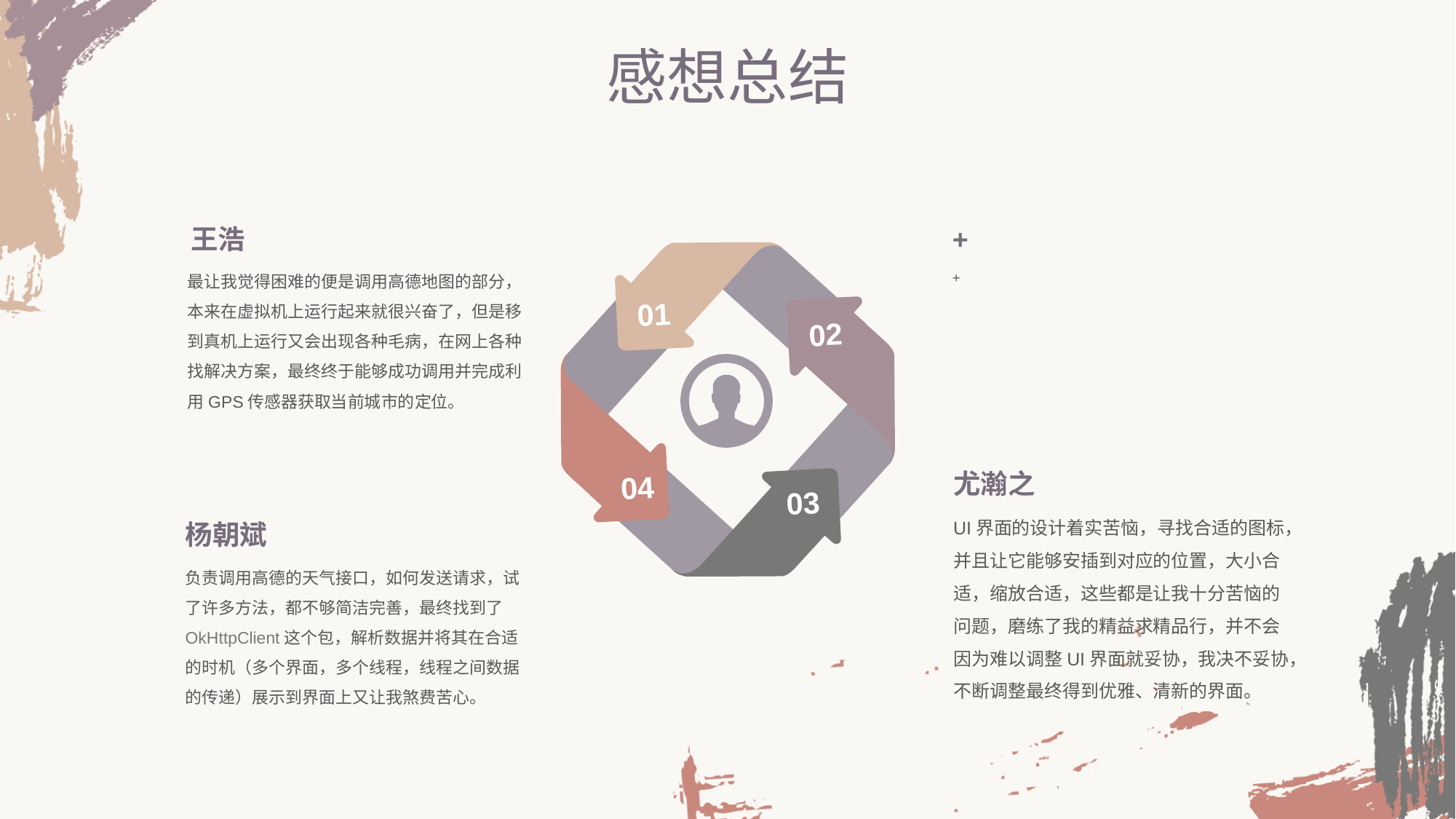

感想总结

01
02

04
03

王浩
最让我觉得困难的便是调用高德地图的部分，本来在虚拟机上运行起来就很兴奋了，但是移到真机上运行又会出现各种毛病，在网上各种找解决方案，最终终于能够成功调用并完成利用GPS传感器获取当前城市的定位。

+
+

尤瀚之
UI界面的设计着实苦恼，寻找合适的图标，并且让它能够安插到对应的位置，大小合适，缩放合适，这些都是让我十分苦恼的问题，磨练了我的精益求精品行，并不会因为难以调整UI界面就妥协，我决不妥协，不断调整最终得到优雅、清新的界面。
杨朝斌
负责调用高德的天气接口，如何发送请求，试了许多方法，都不够简洁完善，最终找到了OkHttpClient这个包，解析数据并将其在合适的时机（多个界面，多个线程，线程之间数据的传递）展示到界面上又让我煞费苦心。